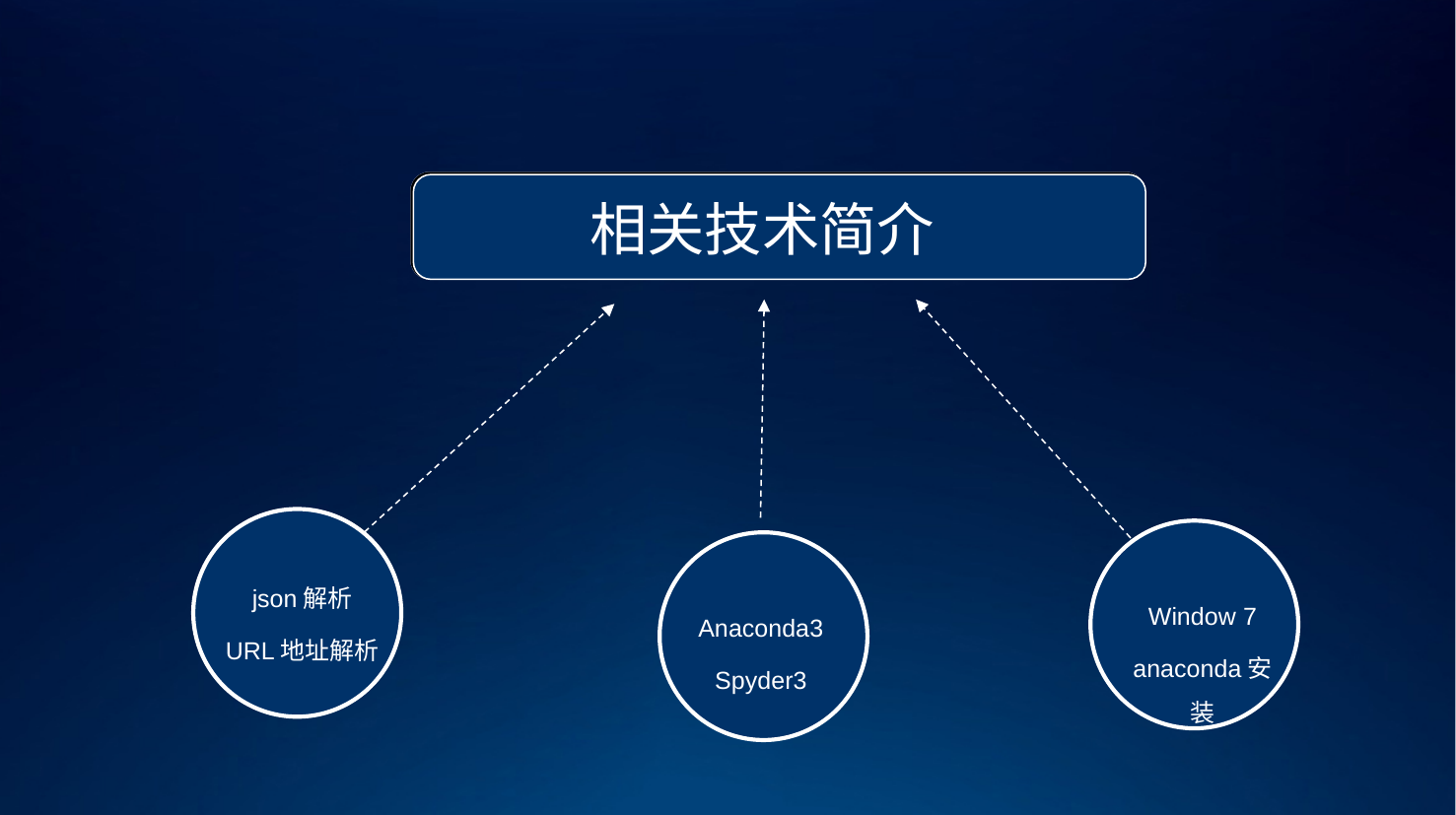

相关技术简介

json解析
URL地址解析
Window 7
anaconda安装
Anaconda3
Spyder3